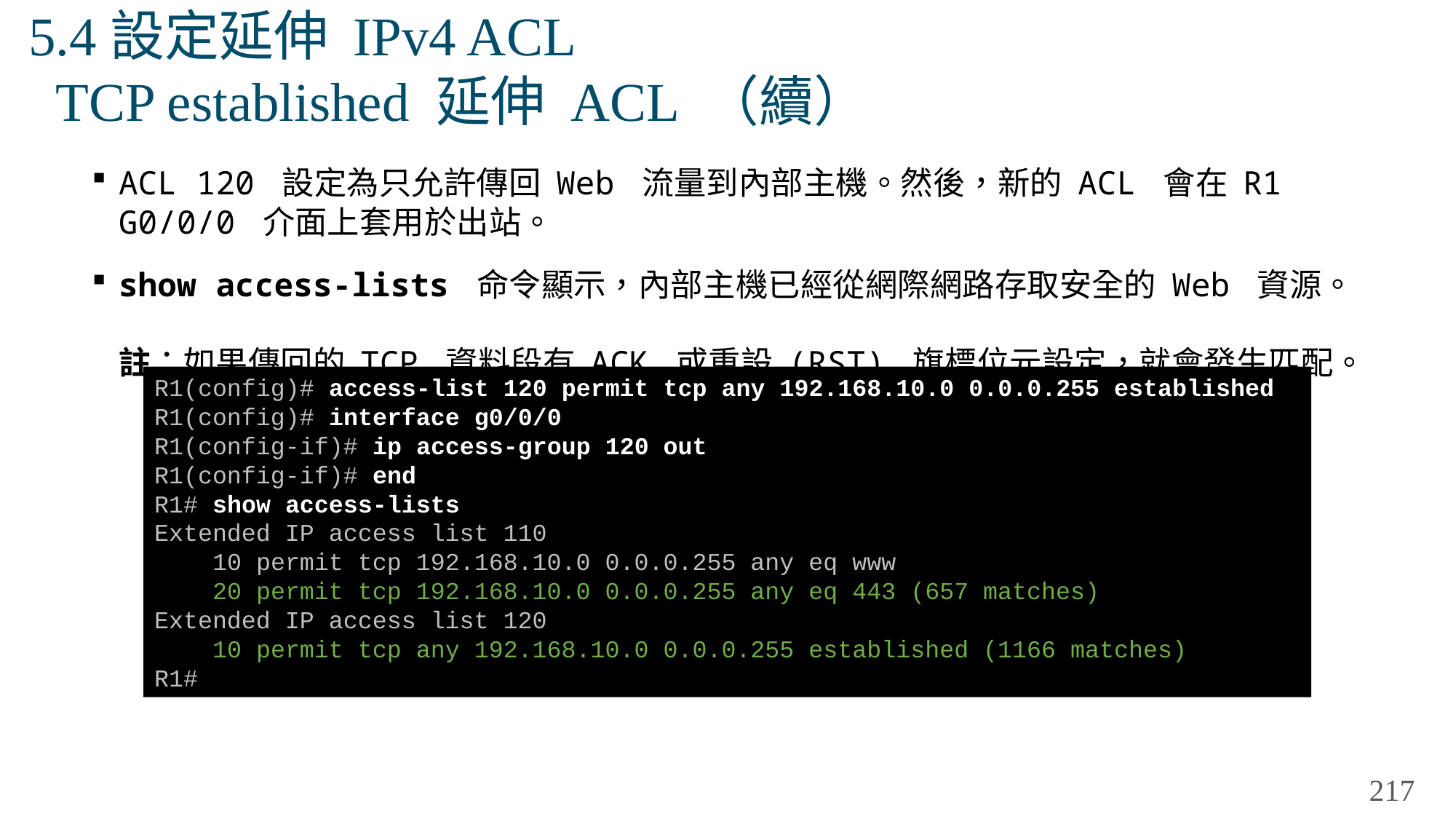

# 5.4設定延伸 IPv4 ACL TCP established 延伸 ACL （續）
ACL 120 設定為只允許傳回 Web 流量到內部主機。然後，新的 ACL 會在 R1 G0/0/0 介面上套用於出站。
show access-lists 命令顯示，內部主機已經從網際網路存取安全的 Web 資源。
註：如果傳回的 TCP 資料段有 ACK 或重設 (RST) 旗標位元設定，就會發生匹配。
R1(config)# access-list 120 permit tcp any 192.168.10.0 0.0.0.255 established
R1(config)# interface g0/0/0
R1(config-if)# ip access-group 120 out
R1(config-if)# end
R1# show access-lists
Extended IP access list 110
    10 permit tcp 192.168.10.0 0.0.0.255 any eq www
    20 permit tcp 192.168.10.0 0.0.0.255 any eq 443 (657 matches)
Extended IP access list 120
    10 permit tcp any 192.168.10.0 0.0.0.255 established (1166 matches)
R1#
217